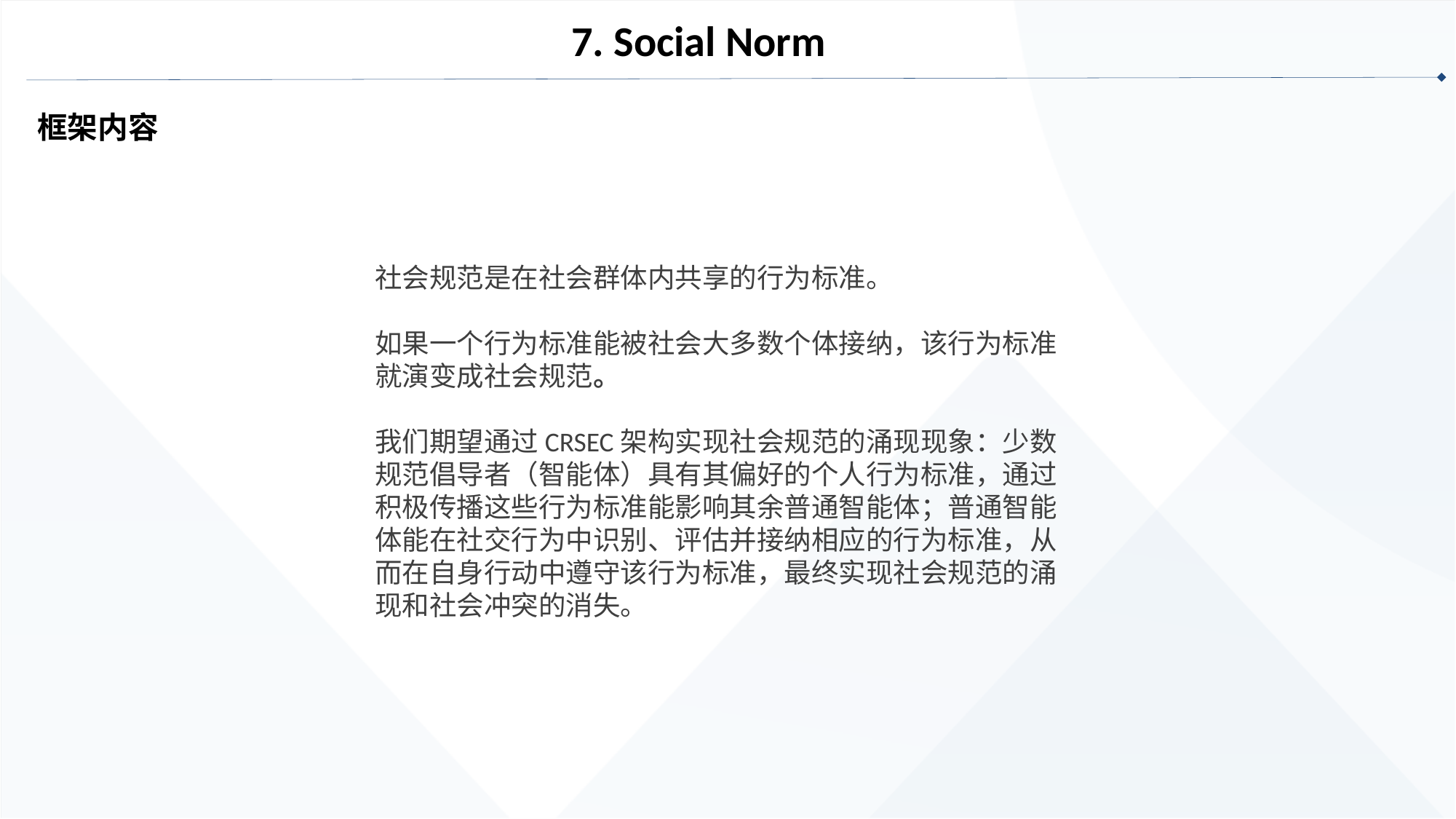

7. Social Norm
框架内容
社会规范是在社会群体内共享的行为标准。

如果一个行为标准能被社会大多数个体接纳，该行为标准就演变成社会规范。

我们期望通过CRSEC架构实现社会规范的涌现现象：少数规范倡导者（智能体）具有其偏好的个人行为标准，通过积极传播这些行为标准能影响其余普通智能体；普通智能体能在社交行为中识别、评估并接纳相应的行为标准，从而在自身行动中遵守该行为标准，最终实现社会规范的涌现和社会冲突的消失。